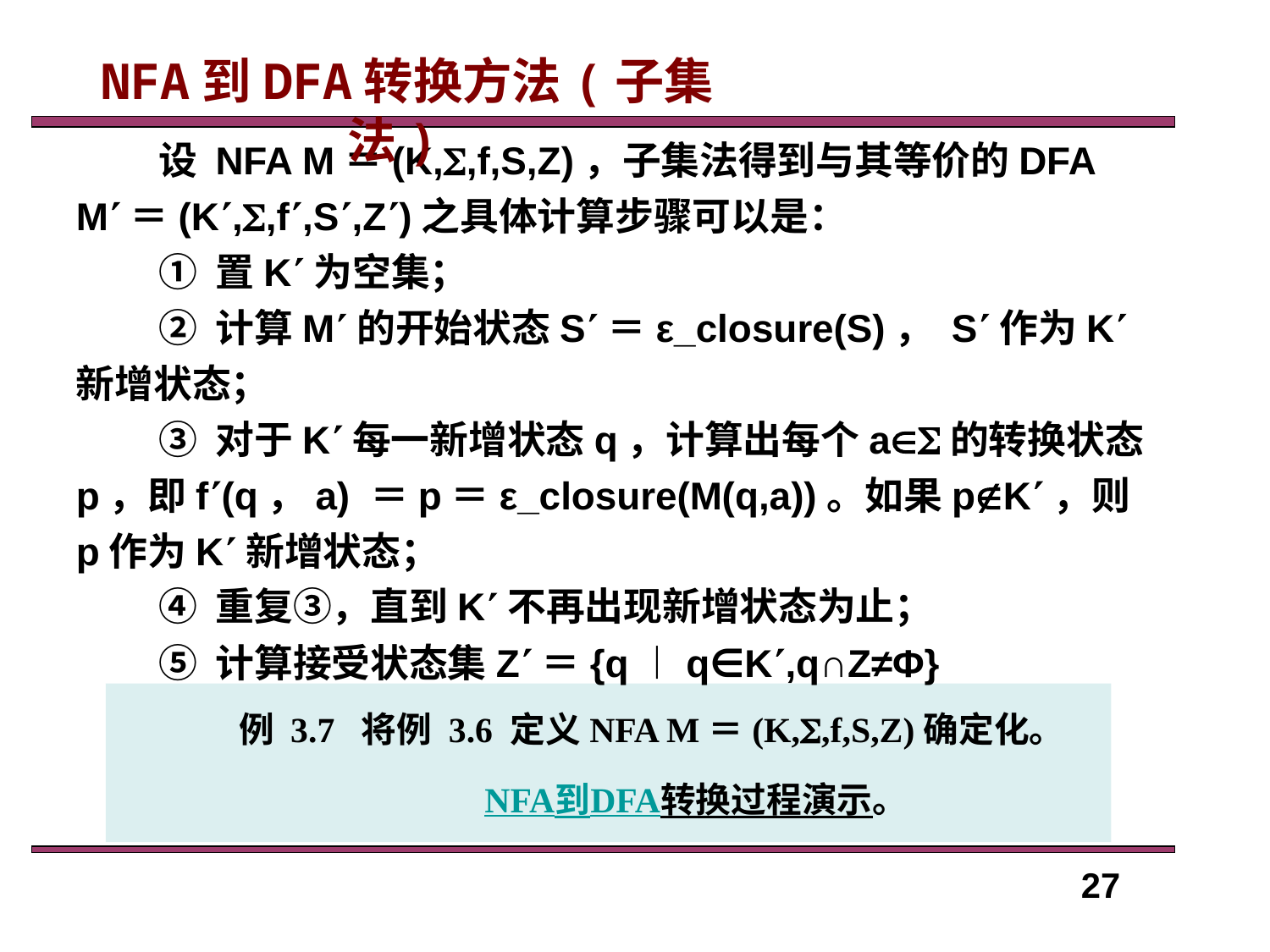

NFA到DFA转换方法(子集法)
设 NFA M＝(K,Σ,f,S,Z)，子集法得到与其等价的DFA  M′＝(K′,Σ,f′,S′,Z′)之具体计算步骤可以是：
① 置K′为空集；
② 计算M′的开始状态S′＝ε_closure(S)， S′作为K′新增状态；
③ 对于K′每一新增状态q，计算出每个a∈Σ的转换状态p，即f′(q，a) ＝p＝ε_closure(M(q,a))。如果p∉K′，则p作为K′新增状态；
④ 重复③，直到K′不再出现新增状态为止；
⑤ 计算接受状态集Z′＝{q︱q∈K′,q∩Z≠Φ}

例 3.7  将例 3.6 定义NFA M＝(K,Σ,f,S,Z)确定化。
              NFA到DFA转换过程演示。
27